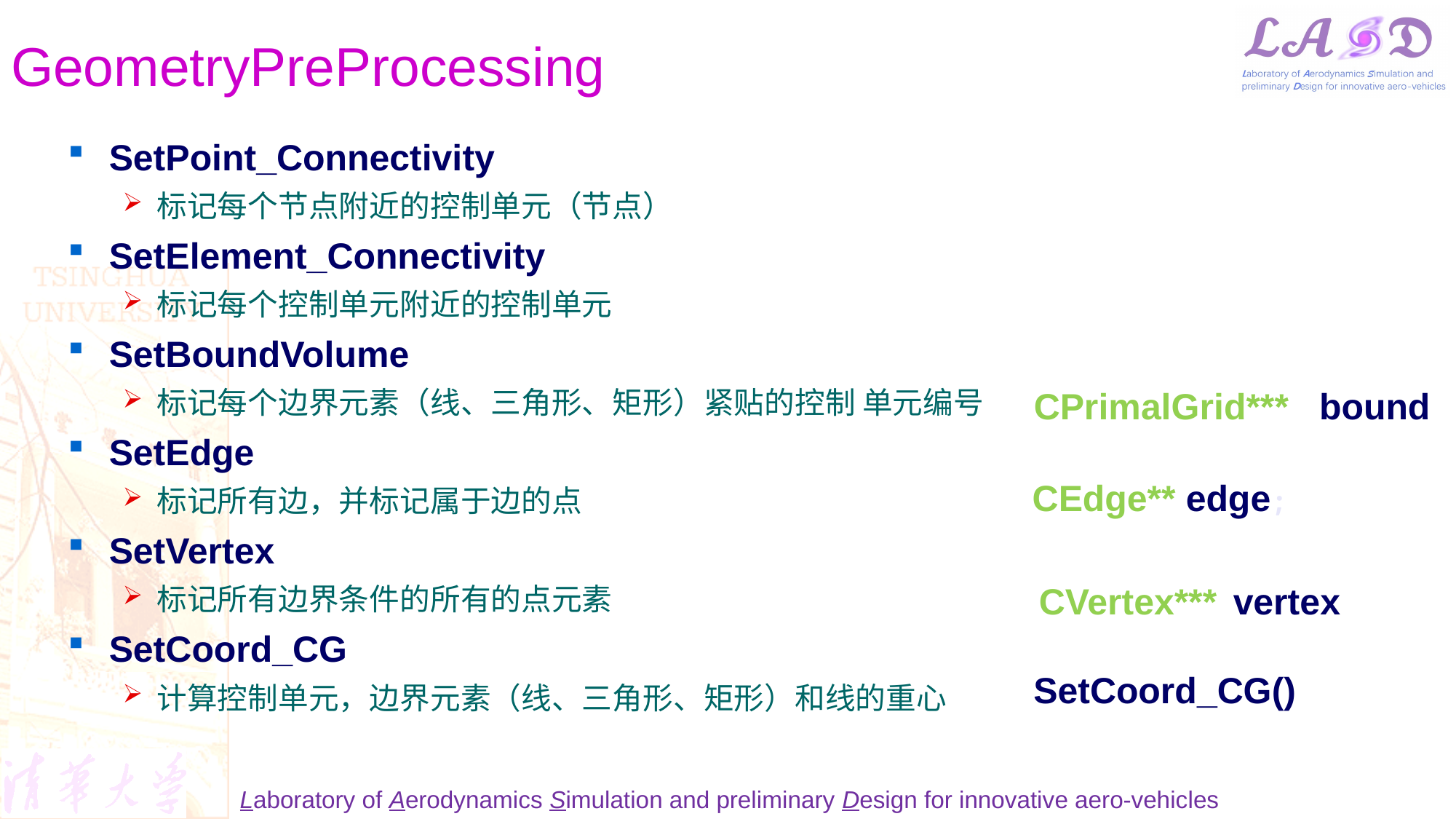

# GeometryPreProcessing
SetPoint_Connectivity
标记每个节点附近的控制单元（节点）
SetElement_Connectivity
标记每个控制单元附近的控制单元
SetBoundVolume
标记每个边界元素（线、三角形、矩形）紧贴的控制 单元编号
SetEdge
标记所有边，并标记属于边的点
SetVertex
标记所有边界条件的所有的点元素
SetCoord_CG
计算控制单元，边界元素（线、三角形、矩形）和线的重心

CPrimalGrid***   bound
CEdge** edge;
CVertex*** vertex
SetCoord_CG()